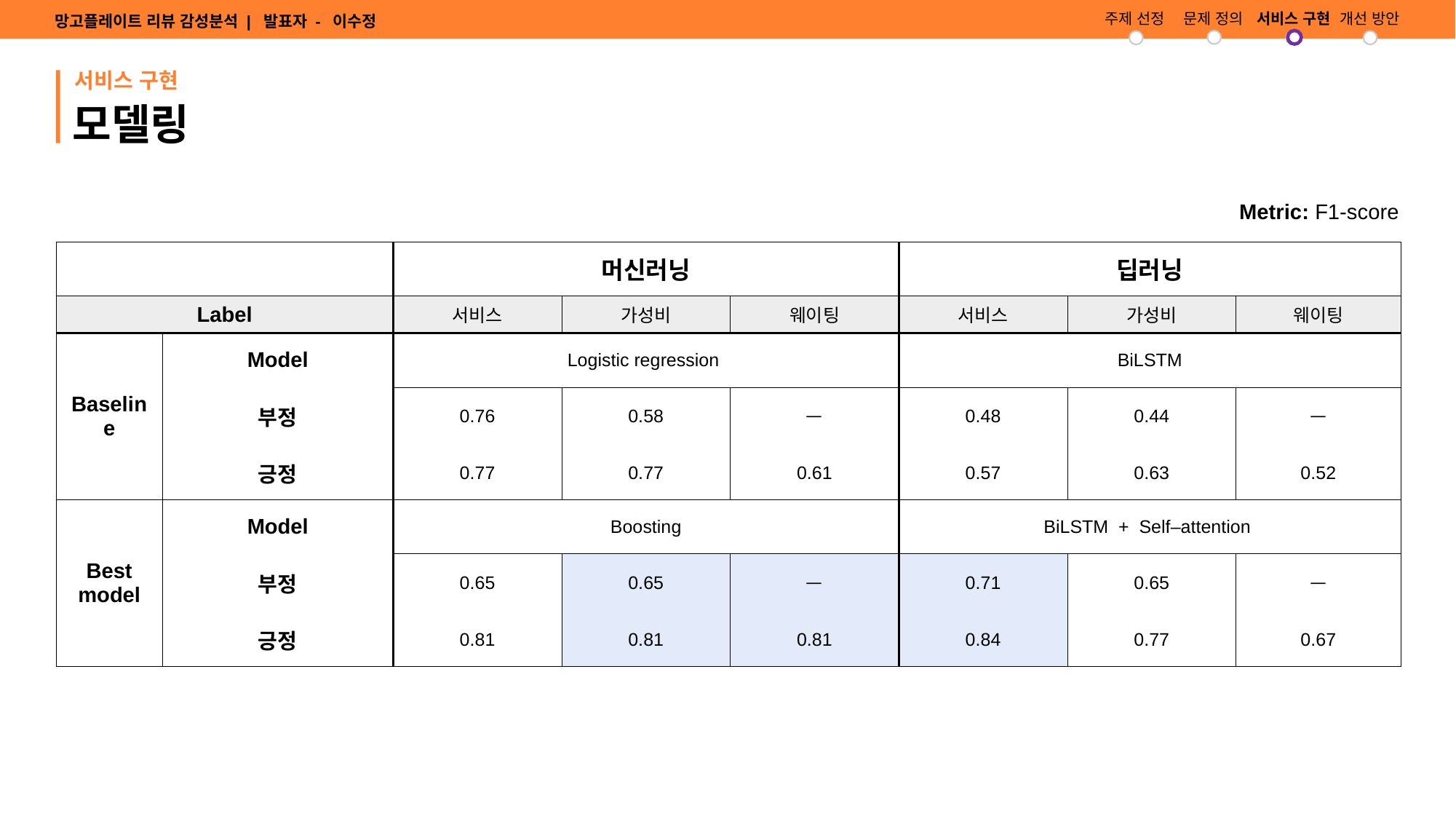

주제 선정
문제 정의
서비스 구현
개선 방안
망고플레이트 리뷰 감성분석 |  발표자 -  이수정

서비스 구현

모델링
Metric: F1-score
|  |  | 머신러닝 |  |  | 딥러닝 |  |  |
| --- | --- | --- | --- | --- | --- | --- | --- |
| Label |  | 서비스 | 가성비 | 웨이팅 | 서비스 | 가성비 | 웨이팅 |
|  | Model | Logistic regression |  |  | BiLSTM |  |  |
| Baseline | 부정 | 0.76 | 0.58 | ㅡ | 0.48 | 0.44 | ㅡ |
|  | 긍정 | 0.77 | 0.77 | 0.61 | 0.57 | 0.63 | 0.52 |
|  | Model | Boosting |  |  | BiLSTM + Self–attention |  |  |
| Best model | 부정 | 0.65 | 0.65 | ㅡ | 0.71 | 0.65 | ㅡ |
|  | 긍정 | 0.81 | 0.81 | 0.81 | 0.84 | 0.77 | 0.67 |